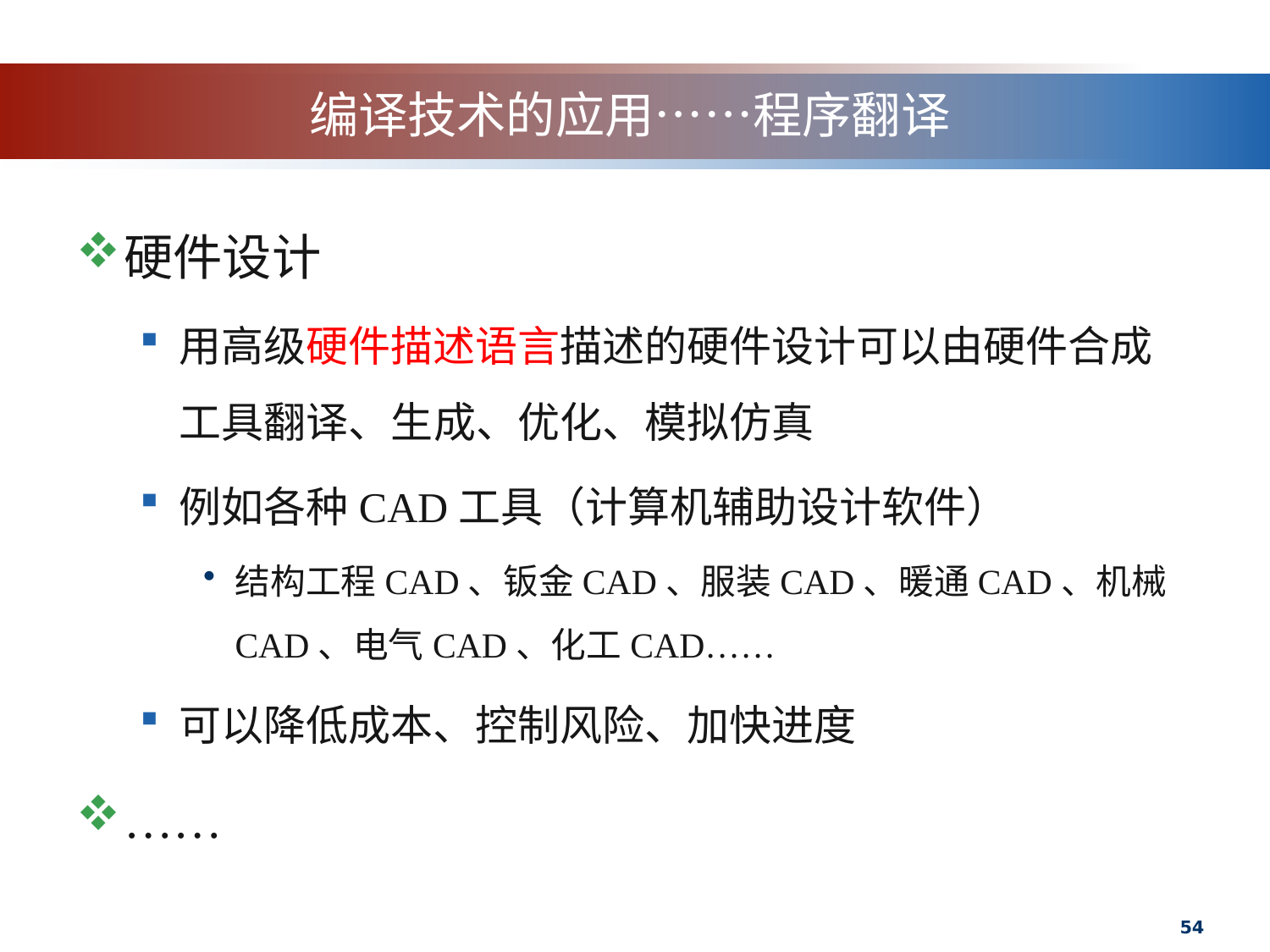

# 编译技术的应用……程序翻译
硬件设计
用高级硬件描述语言描述的硬件设计可以由硬件合成工具翻译、生成、优化、模拟仿真
例如各种CAD工具（计算机辅助设计软件）
结构工程CAD、钣金CAD、服装CAD、暖通CAD、机械CAD、电气CAD、化工CAD……
可以降低成本、控制风险、加快进度
……
54